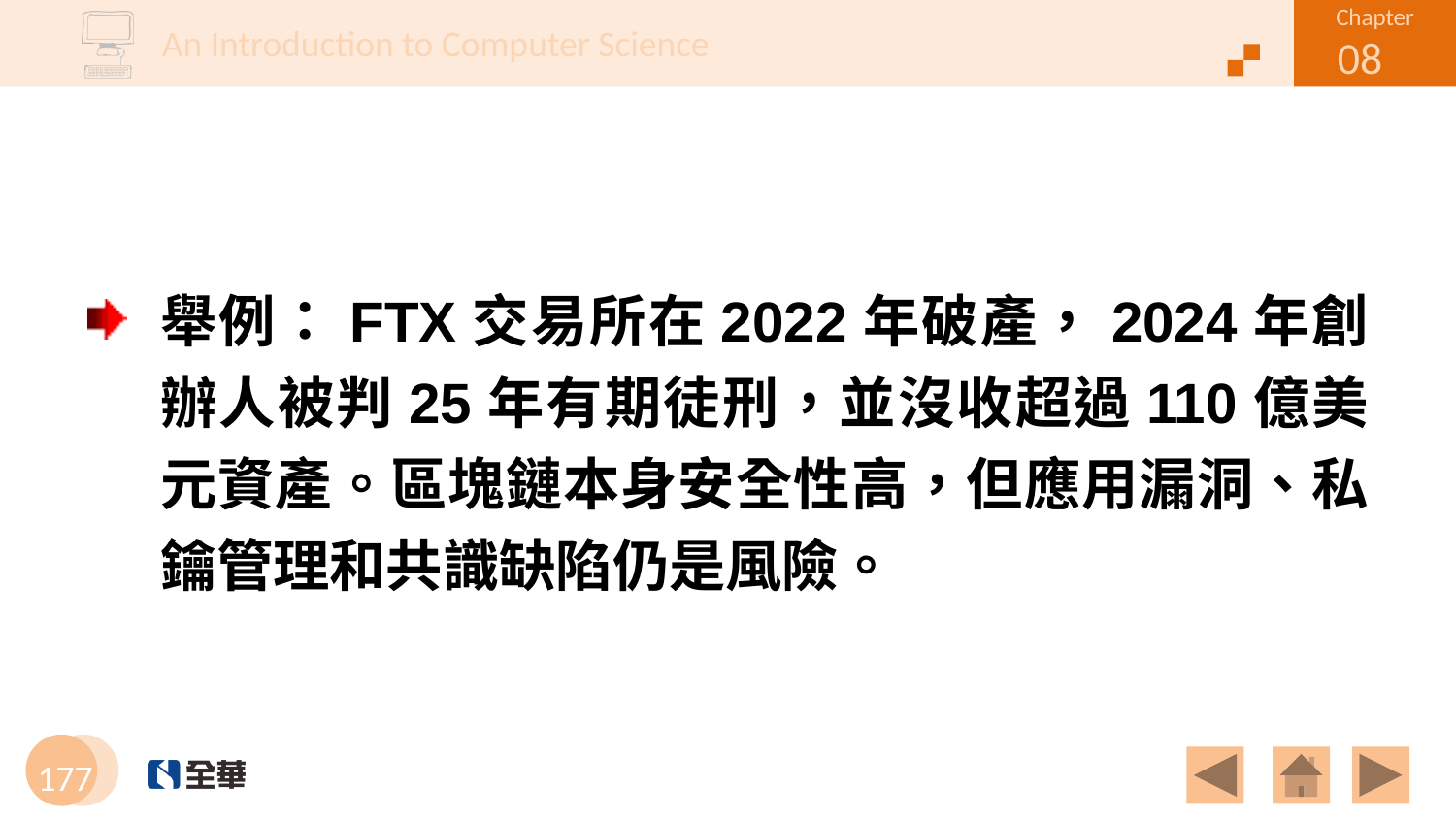

#
舉例：FTX交易所在2022年破產，2024年創辦人被判25年有期徒刑，並沒收超過110億美元資產。區塊鏈本身安全性高，但應用漏洞、私鑰管理和共識缺陷仍是風險。